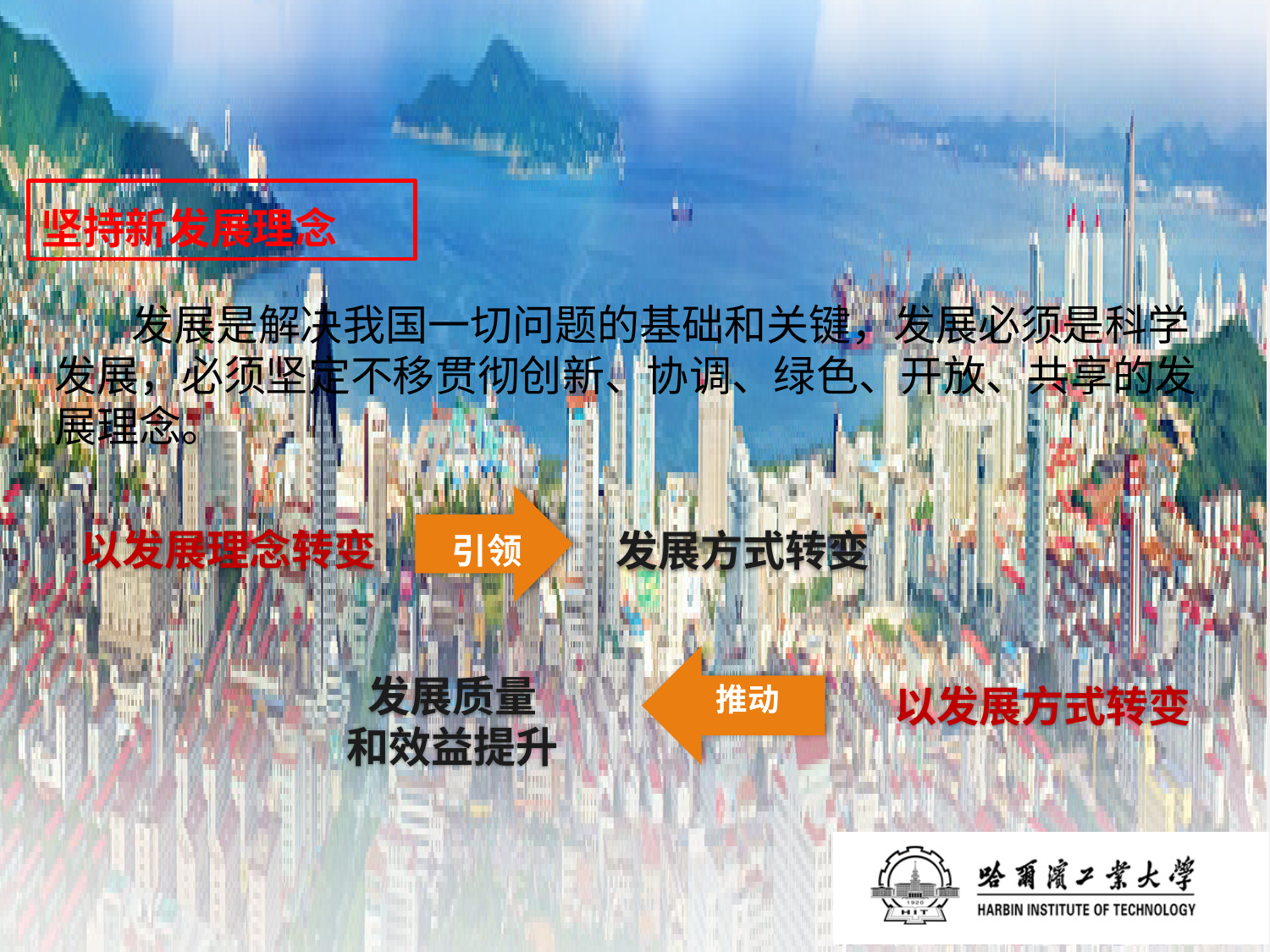

# 坚持新发展理念
       发展是解决我国一切问题的基础和关键，发展必须是科学发展，必须坚定不移贯彻创新、协调、绿色、开放、共享的发展理念。

以发展理念转变
发展方式转变
引领

发展质量
和效益提升
以发展方式转变
推动